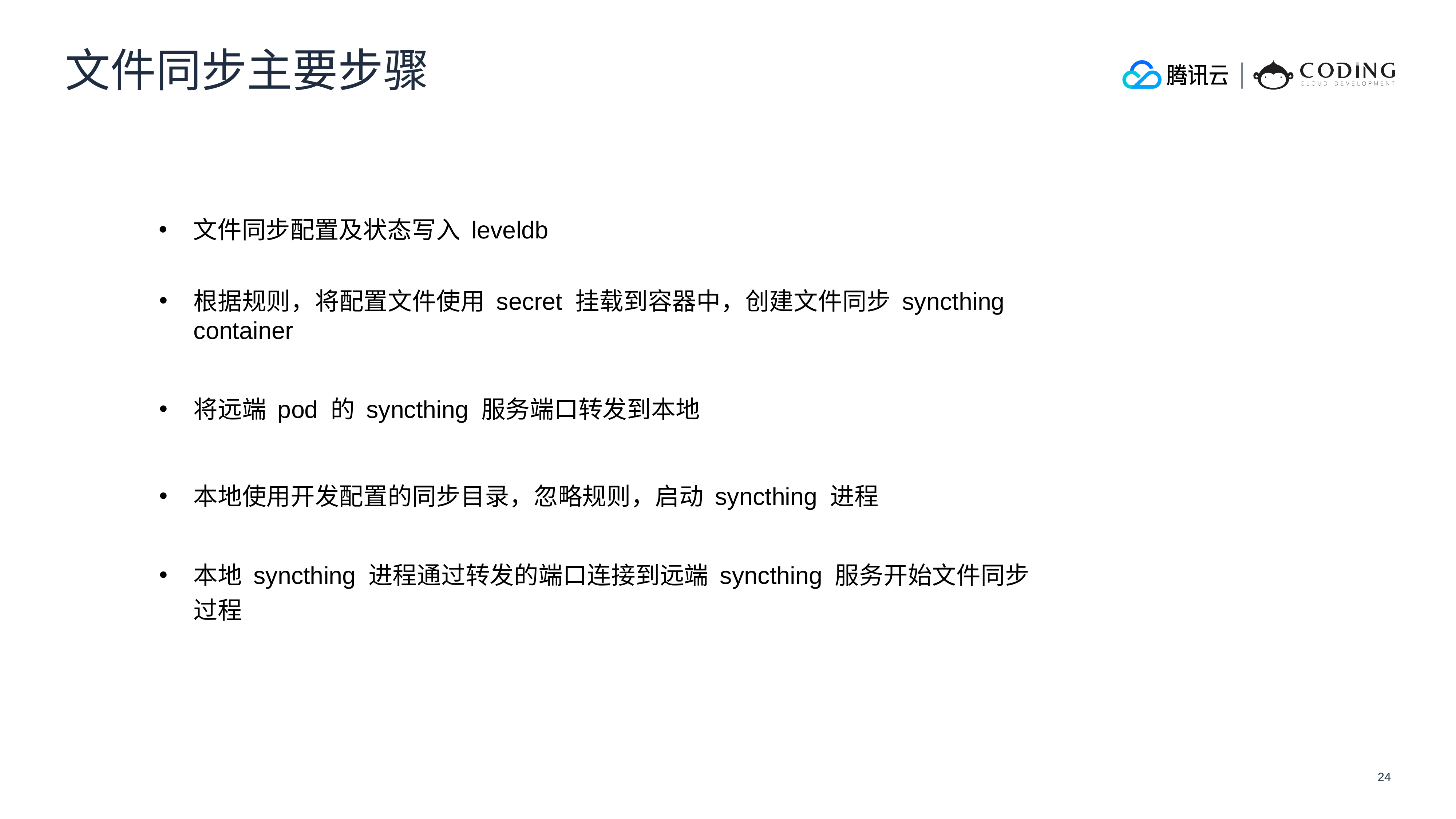

文件同步主要步骤
文件同步配置及状态写入 leveldb
根据规则，将配置文件使用 secret 挂载到容器中，创建文件同步 syncthing container
将远端 pod 的 syncthing 服务端口转发到本地
本地使用开发配置的同步目录，忽略规则，启动 syncthing 进程
本地 syncthing 进程通过转发的端口连接到远端 syncthing 服务开始文件同步过程
24